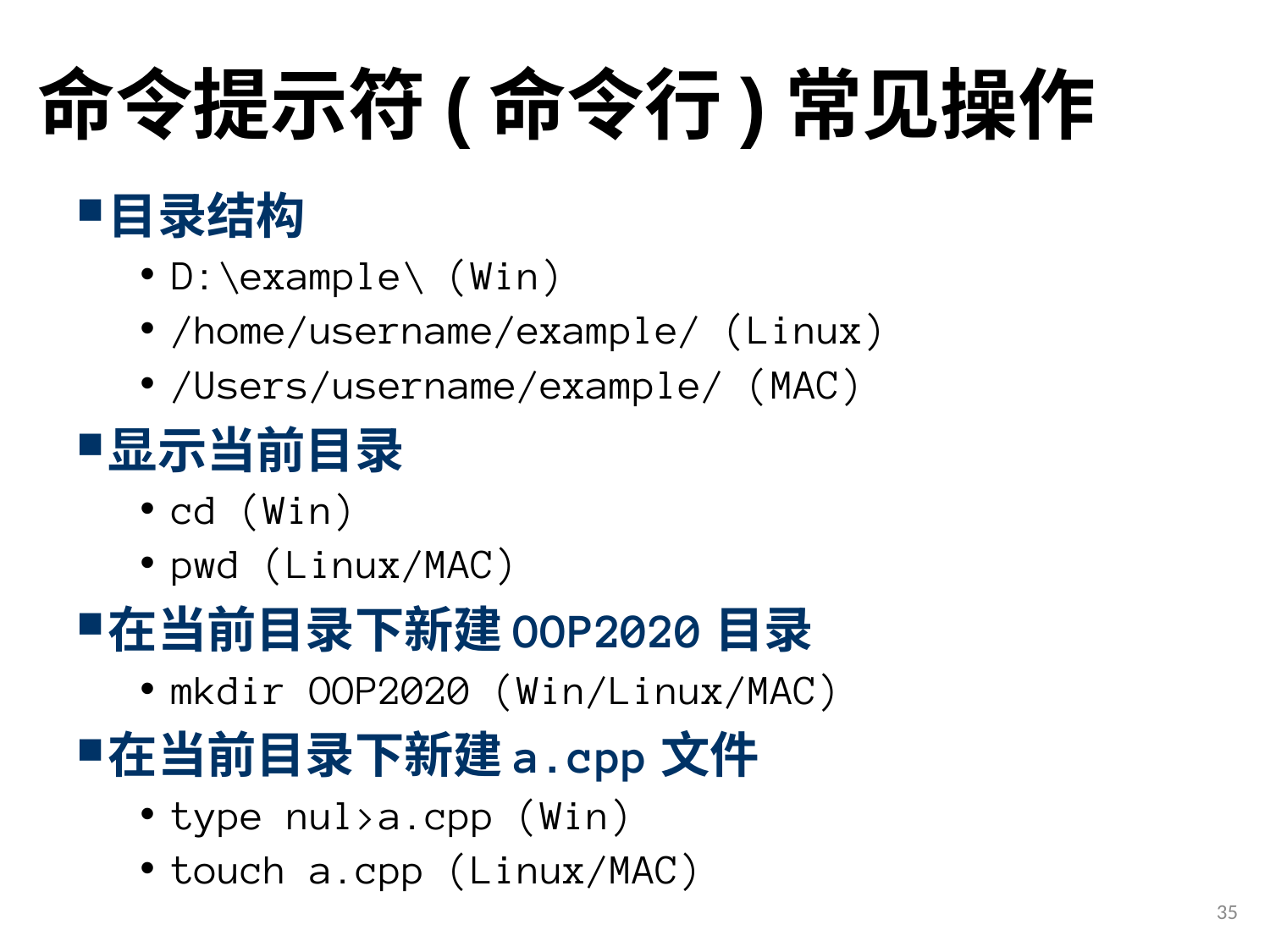

# 命令提示符(命令行)常见操作
目录结构
D:\example\ (Win)
/home/username/example/ (Linux)
/Users/username/example/ (MAC)
显示当前目录
cd (Win)
pwd (Linux/MAC)
在当前目录下新建OOP2020目录
mkdir OOP2020 (Win/Linux/MAC)
在当前目录下新建a.cpp文件
type nul>a.cpp (Win)
touch a.cpp (Linux/MAC)

35